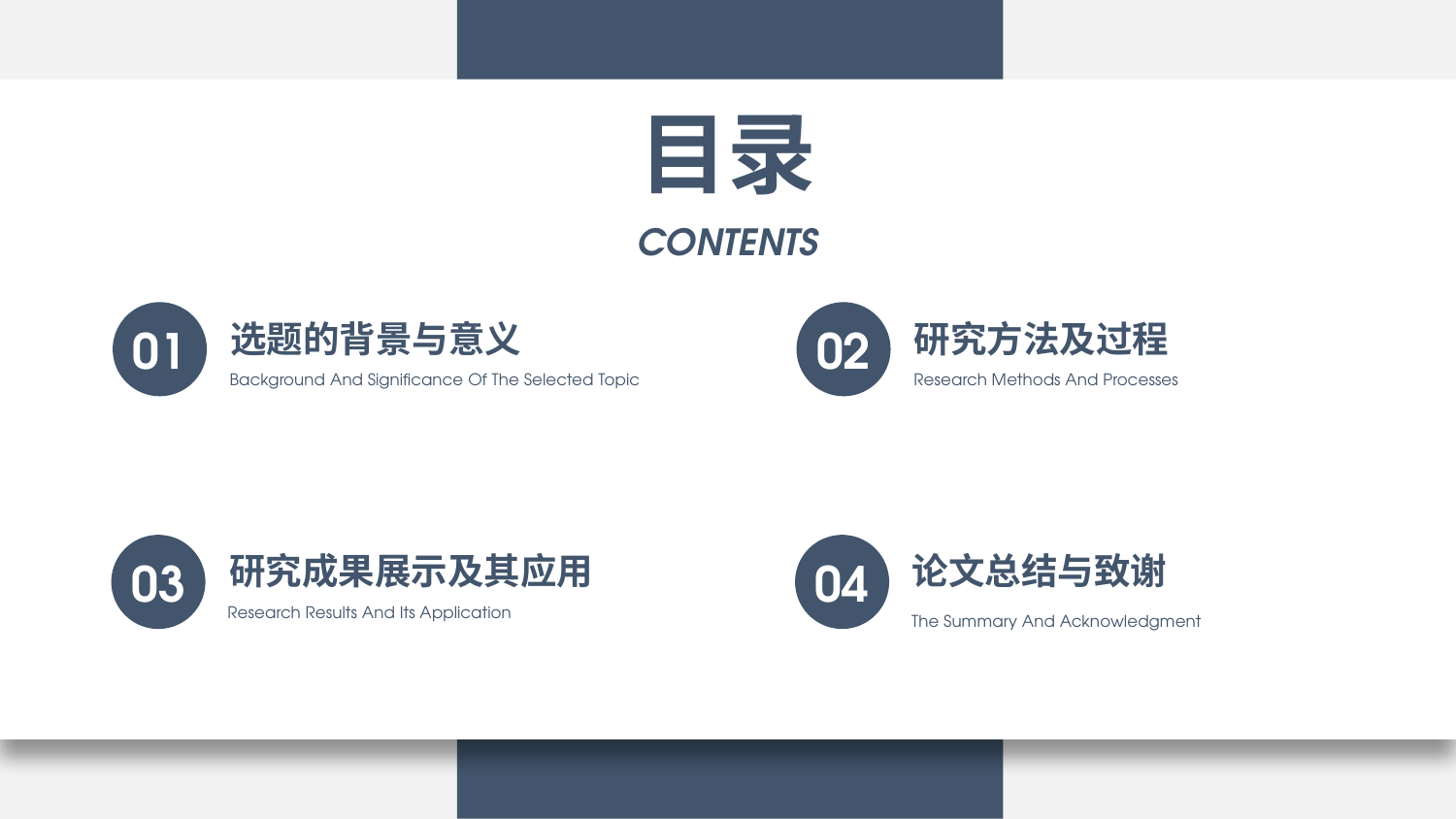

目录
CONTENTS

01

02
选题的背景与意义
研究方法及过程
Background And Significance Of The Selected Topic
Research Methods And Processes

03

04
研究成果展示及其应用
论文总结与致谢
Research Results And Its Application
The Summary And Acknowledgment